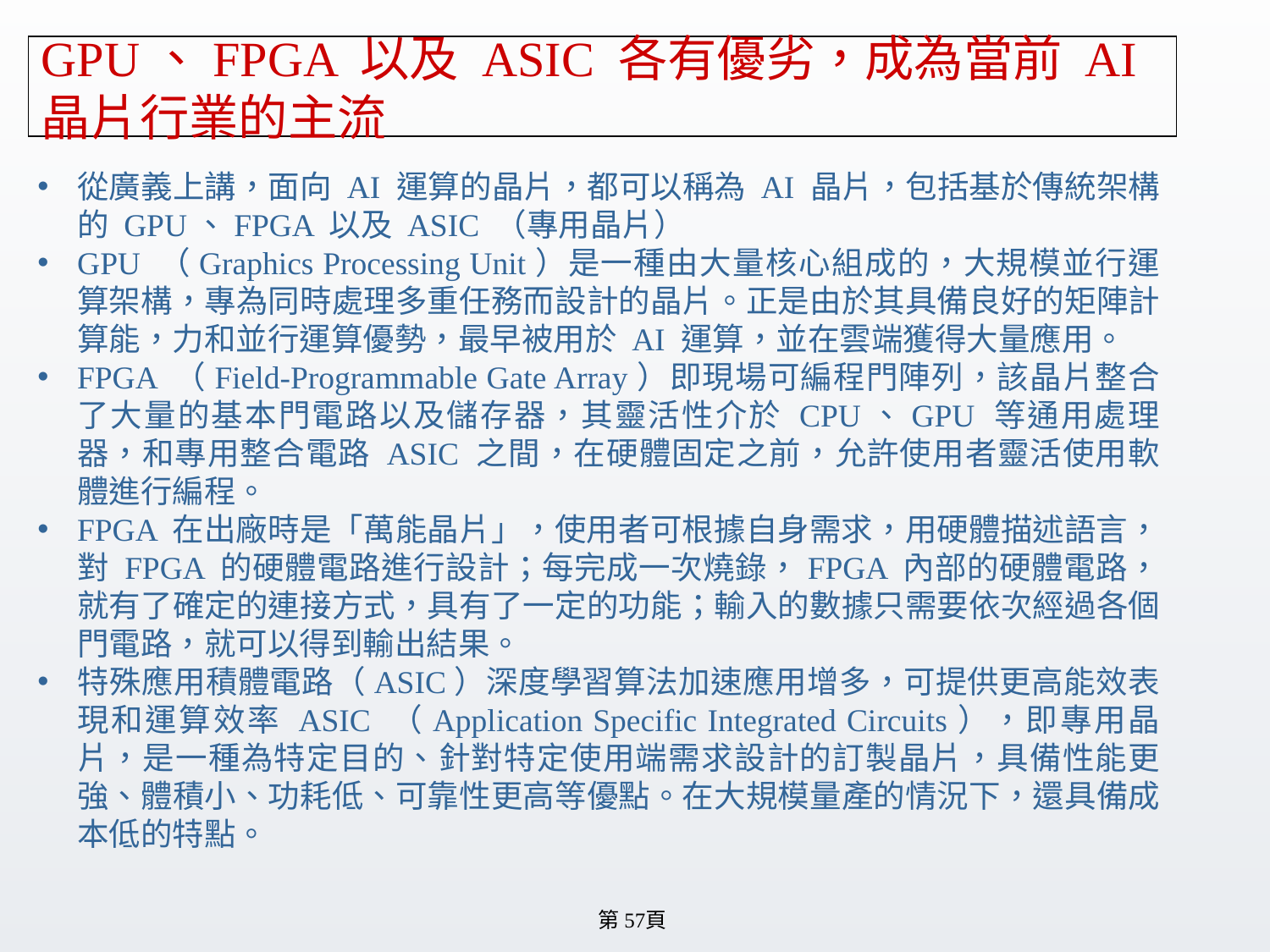

# GPU、FPGA 以及 ASIC 各有優劣，成為當前 AI 晶片行業的主流
從廣義上講，面向 AI 運算的晶片，都可以稱為 AI 晶片，包括基於傳統架構的 GPU、FPGA 以及 ASIC （專用晶片）
GPU （Graphics Processing Unit）是一種由大量核心組成的，大規模並行運算架構，專為同時處理多重任務而設計的晶片。正是由於其具備良好的矩陣計算能，力和並行運算優勢，最早被用於 AI 運算，並在雲端獲得大量應用。
FPGA （Field-Programmable Gate Array）即現場可編程門陣列，該晶片整合了大量的基本門電路以及儲存器，其靈活性介於 CPU、GPU 等通用處理器，和專用整合電路 ASIC 之間，在硬體固定之前，允許使用者靈活使用軟體進行編程。
FPGA 在出廠時是「萬能晶片」，使用者可根據自身需求，用硬體描述語言，對 FPGA 的硬體電路進行設計；每完成一次燒錄，FPGA 內部的硬體電路，就有了確定的連接方式，具有了一定的功能；輸入的數據只需要依次經過各個門電路，就可以得到輸出結果。
特殊應用積體電路（ASIC）深度學習算法加速應用增多，可提供更高能效表現和運算效率 ASIC （Application Specific Integrated Circuits），即專用晶片，是一種為特定目的、針對特定使用端需求設計的訂製晶片，具備性能更強、體積小、功耗低、可靠性更高等優點。在大規模量產的情況下，還具備成本低的特點。